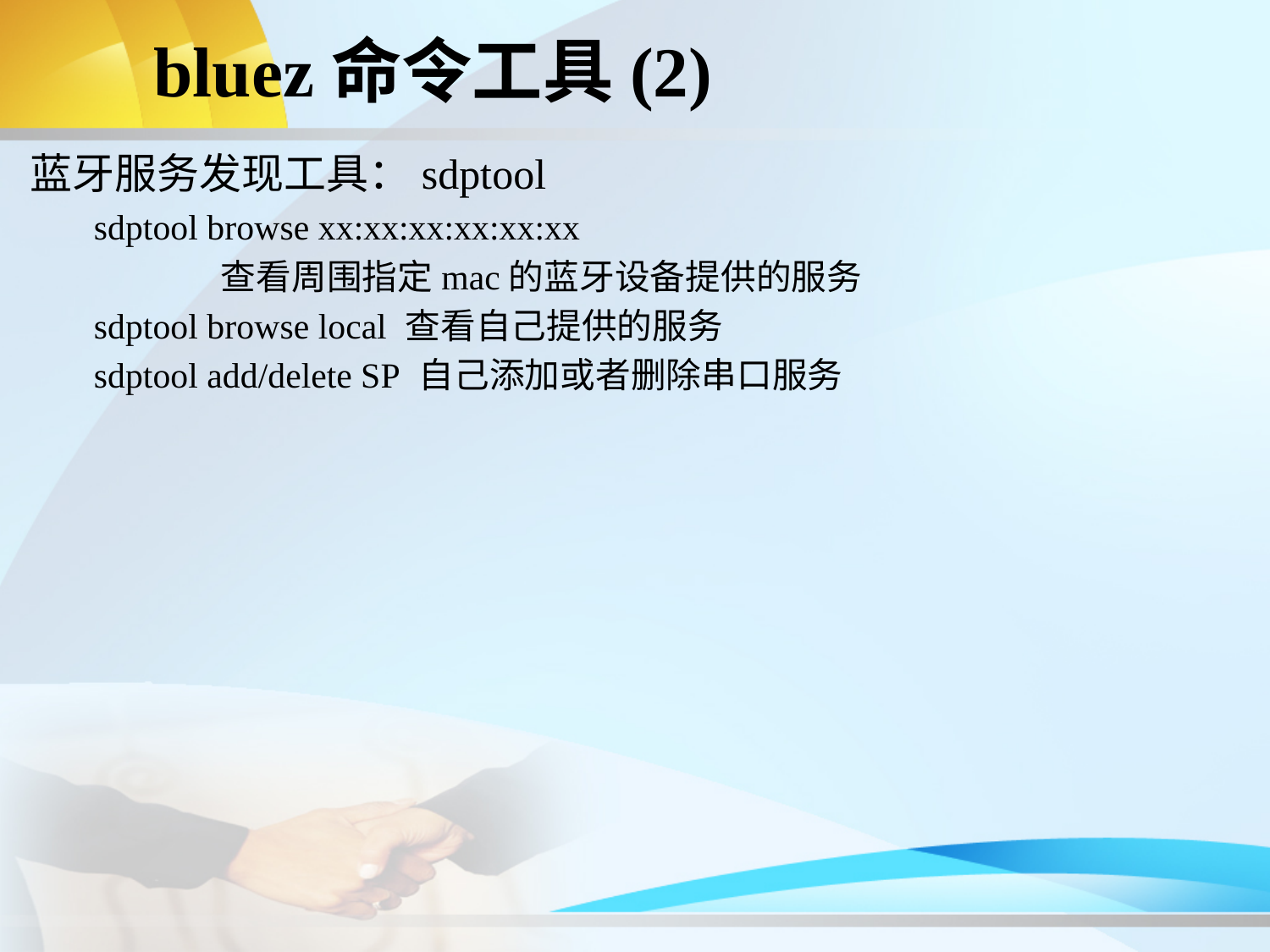

bluez命令工具(2)
蓝牙服务发现工具：sdptool
sdptool browse xx:xx:xx:xx:xx:xx
	查看周围指定mac的蓝牙设备提供的服务
sdptool browse local 查看自己提供的服务
sdptool add/delete SP 自己添加或者删除串口服务